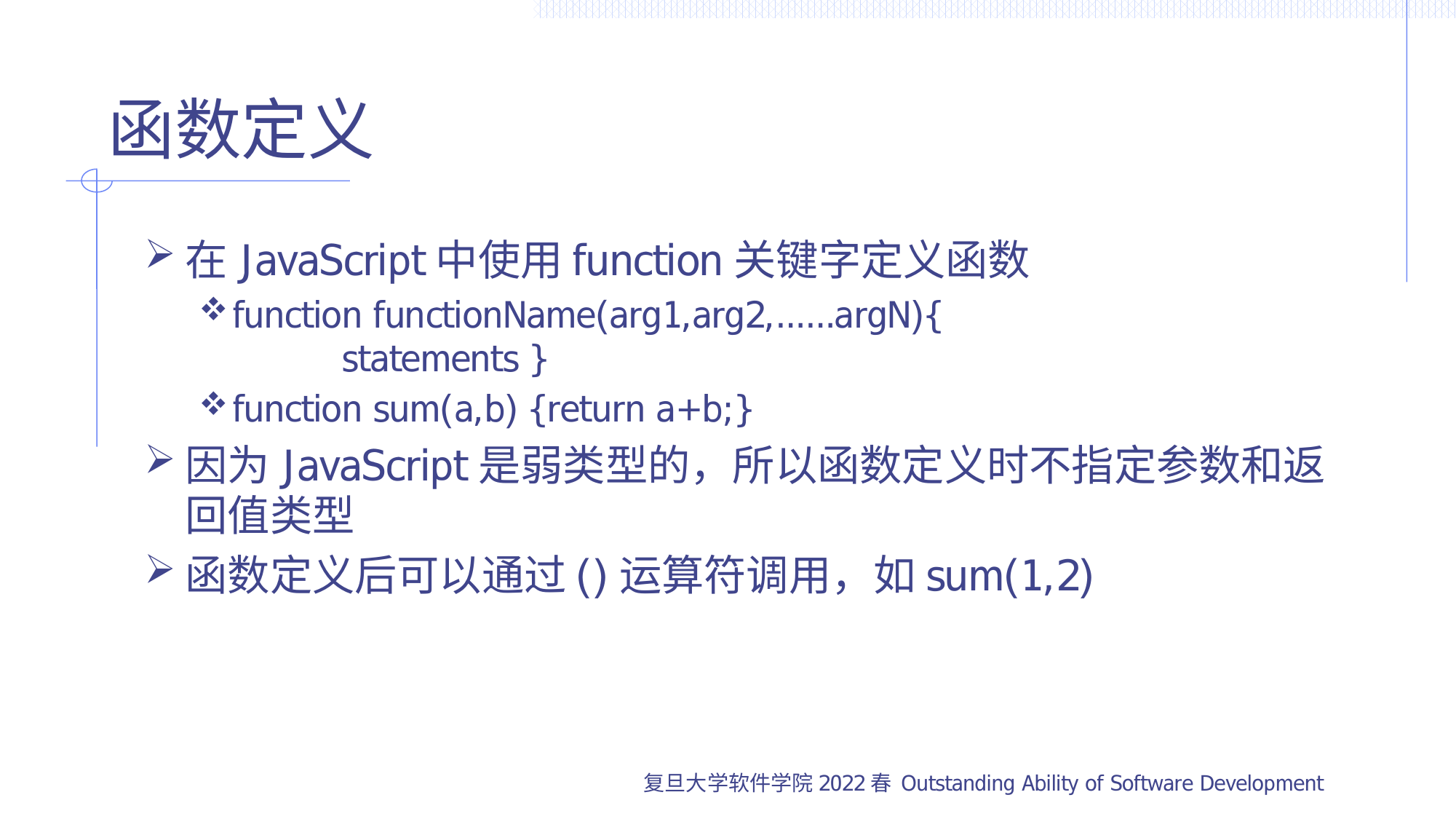

# 函数定义
在JavaScript中使用function关键字定义函数
function functionName(arg1,arg2,……argN){
	statements }
function sum(a,b) {return a+b;}
因为JavaScript是弱类型的，所以函数定义时不指定参数和返回值类型
函数定义后可以通过()运算符调用，如sum(1,2)